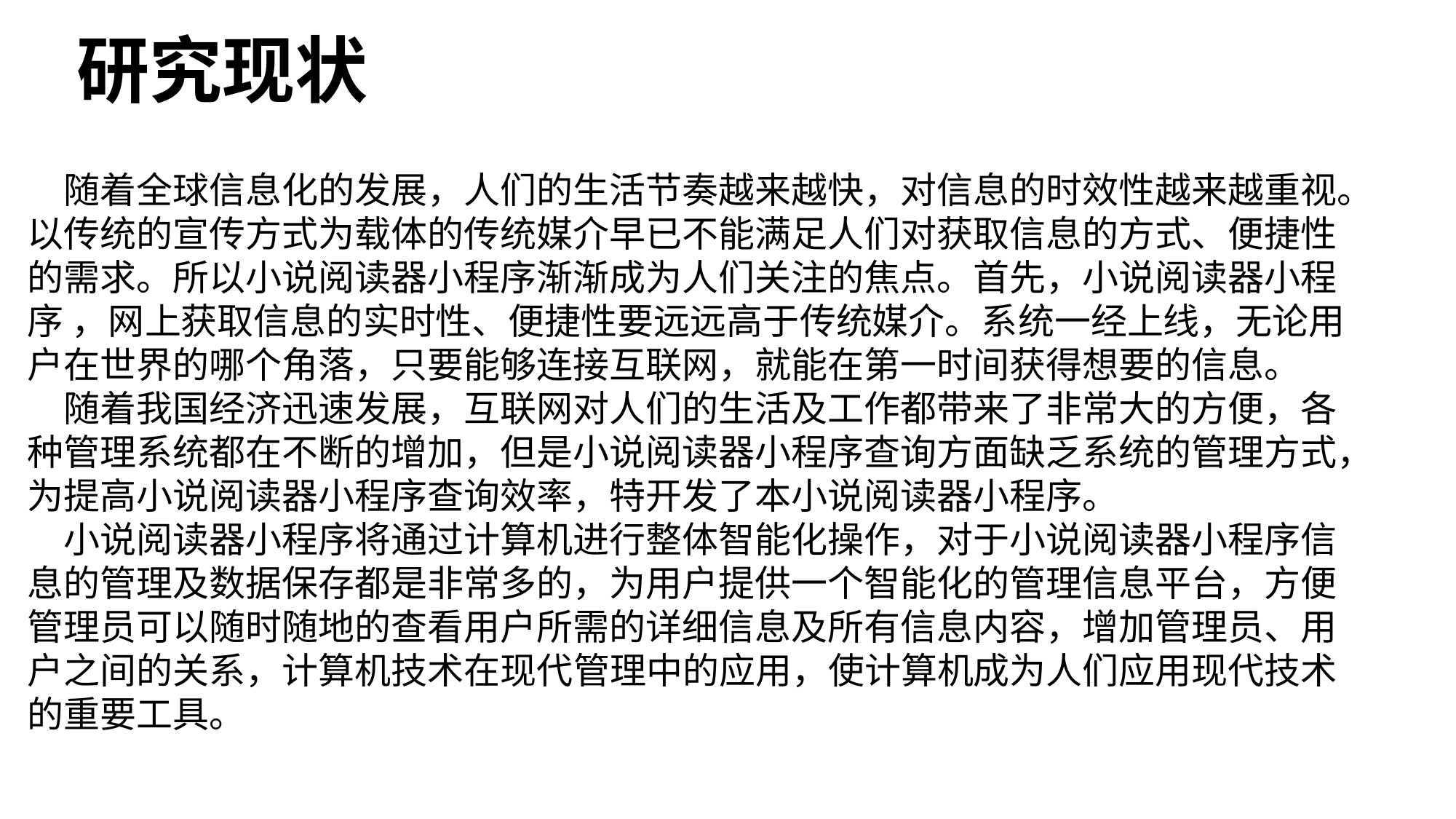

研究现状
随着全球信息化的发展，人们的生活节奏越来越快，对信息的时效性越来越重视。以传统的宣传方式为载体的传统媒介早已不能满足人们对获取信息的方式、便捷性的需求。所以小说阅读器小程序渐渐成为人们关注的焦点。首先，小说阅读器小程序 ，网上获取信息的实时性、便捷性要远远高于传统媒介。系统一经上线，无论用户在世界的哪个角落，只要能够连接互联网，就能在第一时间获得想要的信息。
随着我国经济迅速发展，互联网对人们的生活及工作都带来了非常大的方便，各种管理系统都在不断的增加，但是小说阅读器小程序查询方面缺乏系统的管理方式，为提高小说阅读器小程序查询效率，特开发了本小说阅读器小程序。
小说阅读器小程序将通过计算机进行整体智能化操作，对于小说阅读器小程序信息的管理及数据保存都是非常多的，为用户提供一个智能化的管理信息平台，方便管理员可以随时随地的查看用户所需的详细信息及所有信息内容，增加管理员、用户之间的关系，计算机技术在现代管理中的应用，使计算机成为人们应用现代技术的重要工具。